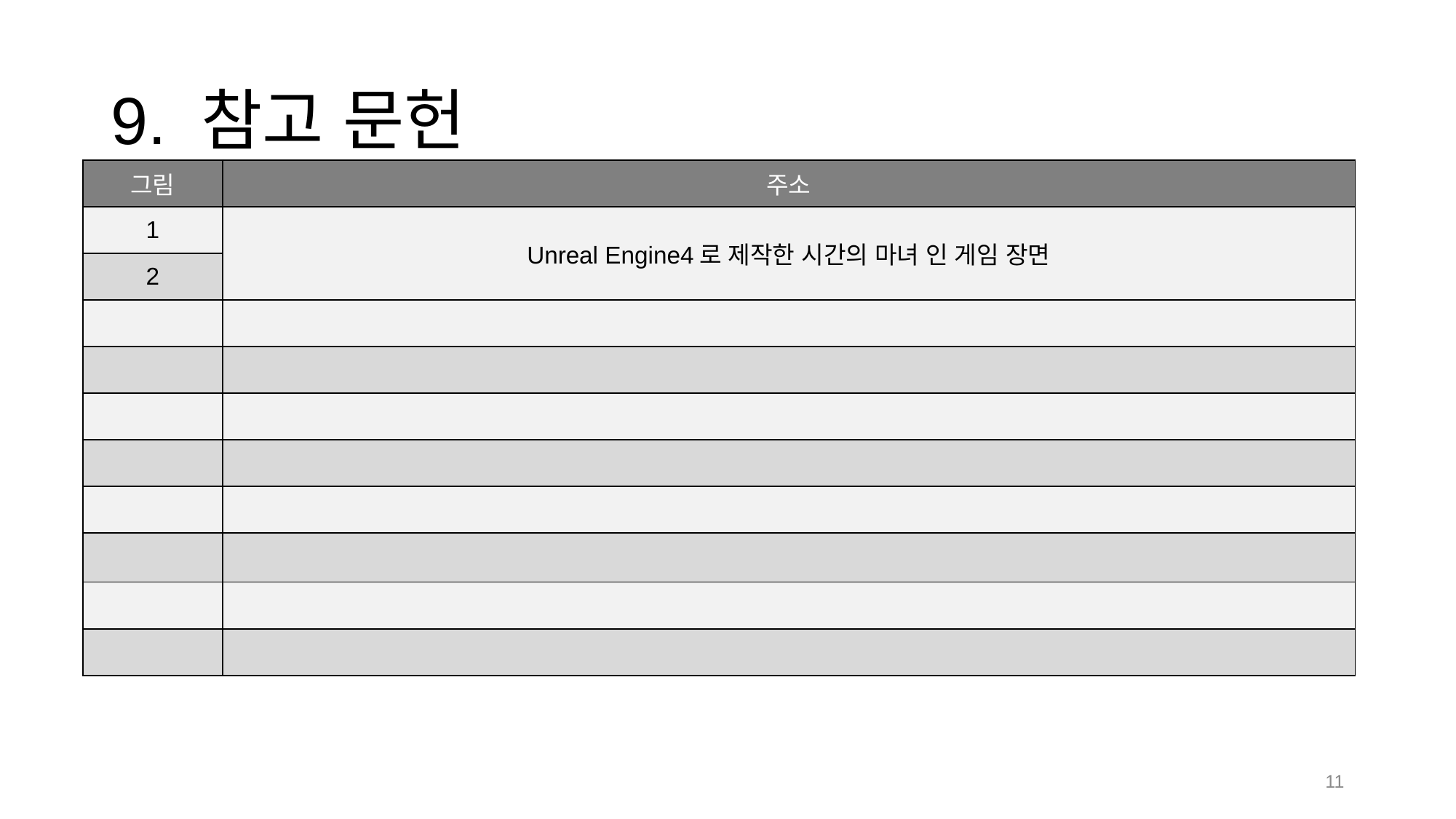

# 9. 참고 문헌
| 그림 | 주소 |
| --- | --- |
| 1 | Unreal Engine4로 제작한 시간의 마녀 인 게임 장면 |
| 2 |  |
|  |  |
|  |  |
|  |  |
|  |  |
|  |  |
|  |  |
|  |  |
|  |  |
11